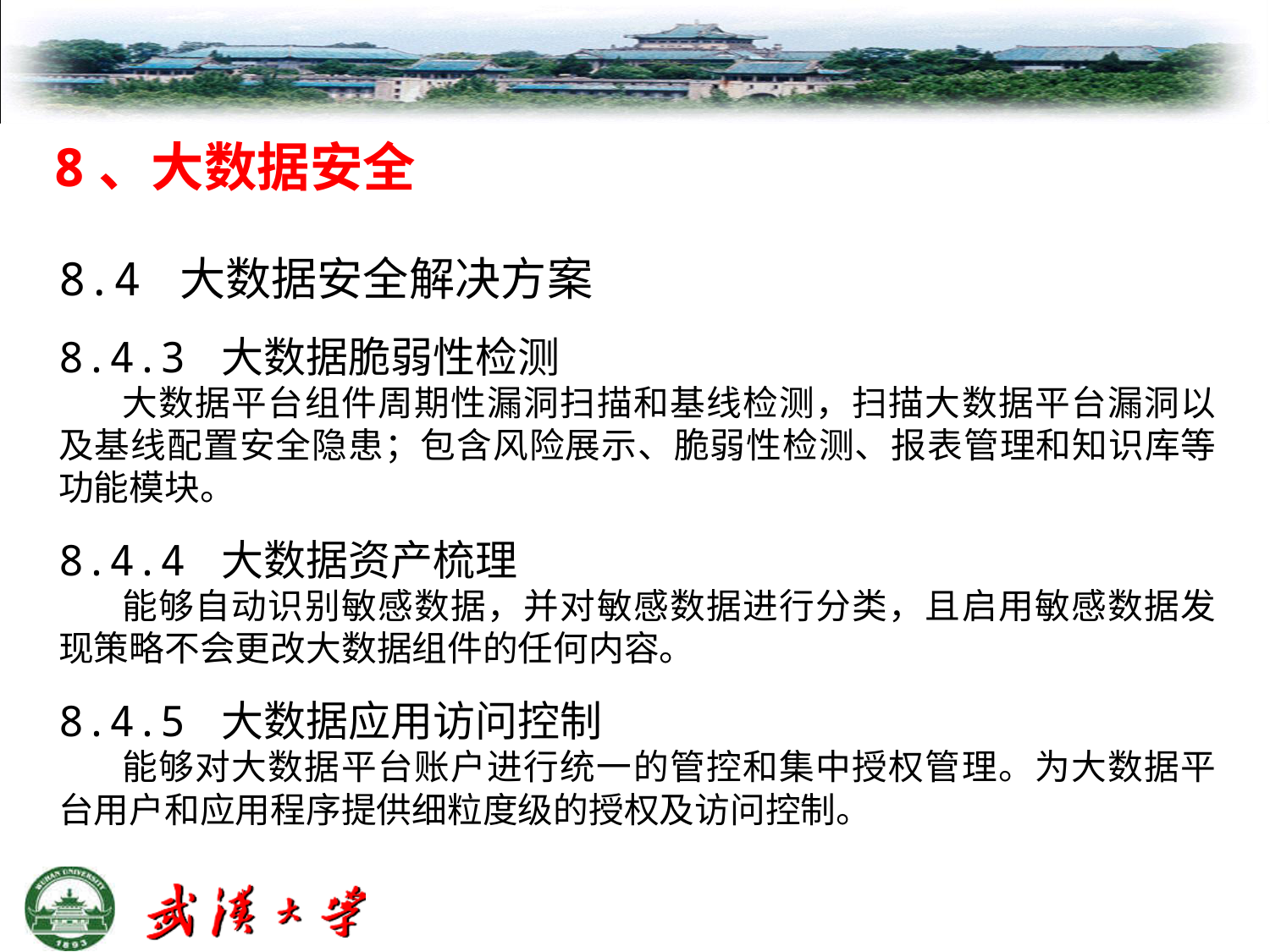

8、大数据安全
8.4 大数据安全解决方案
8.4.3 大数据脆弱性检测
大数据平台组件周期性漏洞扫描和基线检测，扫描大数据平台漏洞以及基线配置安全隐患；包含风险展示、脆弱性检测、报表管理和知识库等功能模块。
8.4.4 大数据资产梳理
能够自动识别敏感数据，并对敏感数据进行分类，且启用敏感数据发现策略不会更改大数据组件的任何内容。
8.4.5 大数据应用访问控制
能够对大数据平台账户进行统一的管控和集中授权管理。为大数据平台用户和应用程序提供细粒度级的授权及访问控制。